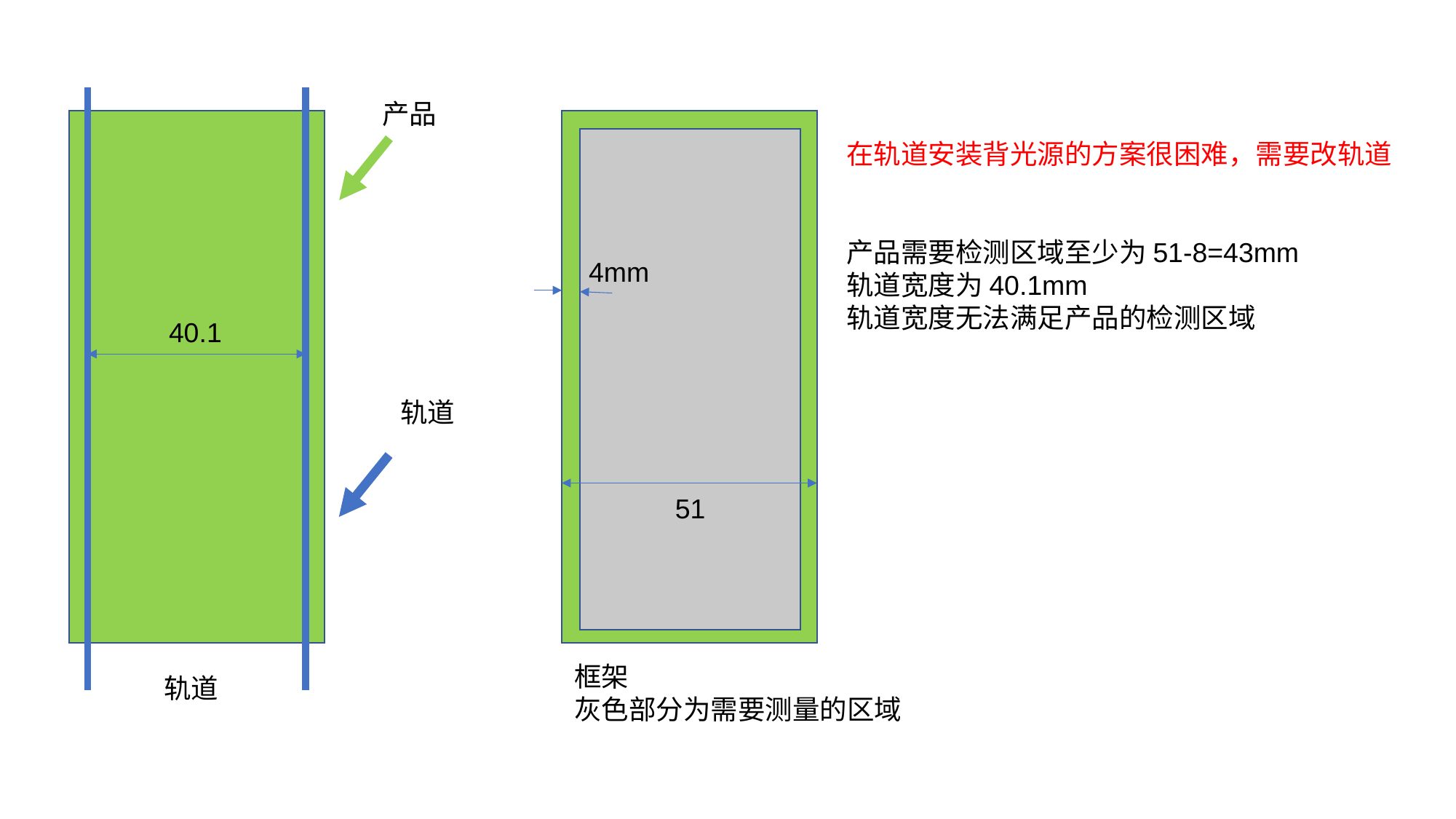

产品

在轨道安装背光源的方案很困难，需要改轨道

产品需要检测区域至少为51-8=43mm
轨道宽度为40.1mm
轨道宽度无法满足产品的检测区域
4mm
40.1
轨道
51
框架
灰色部分为需要测量的区域
轨道